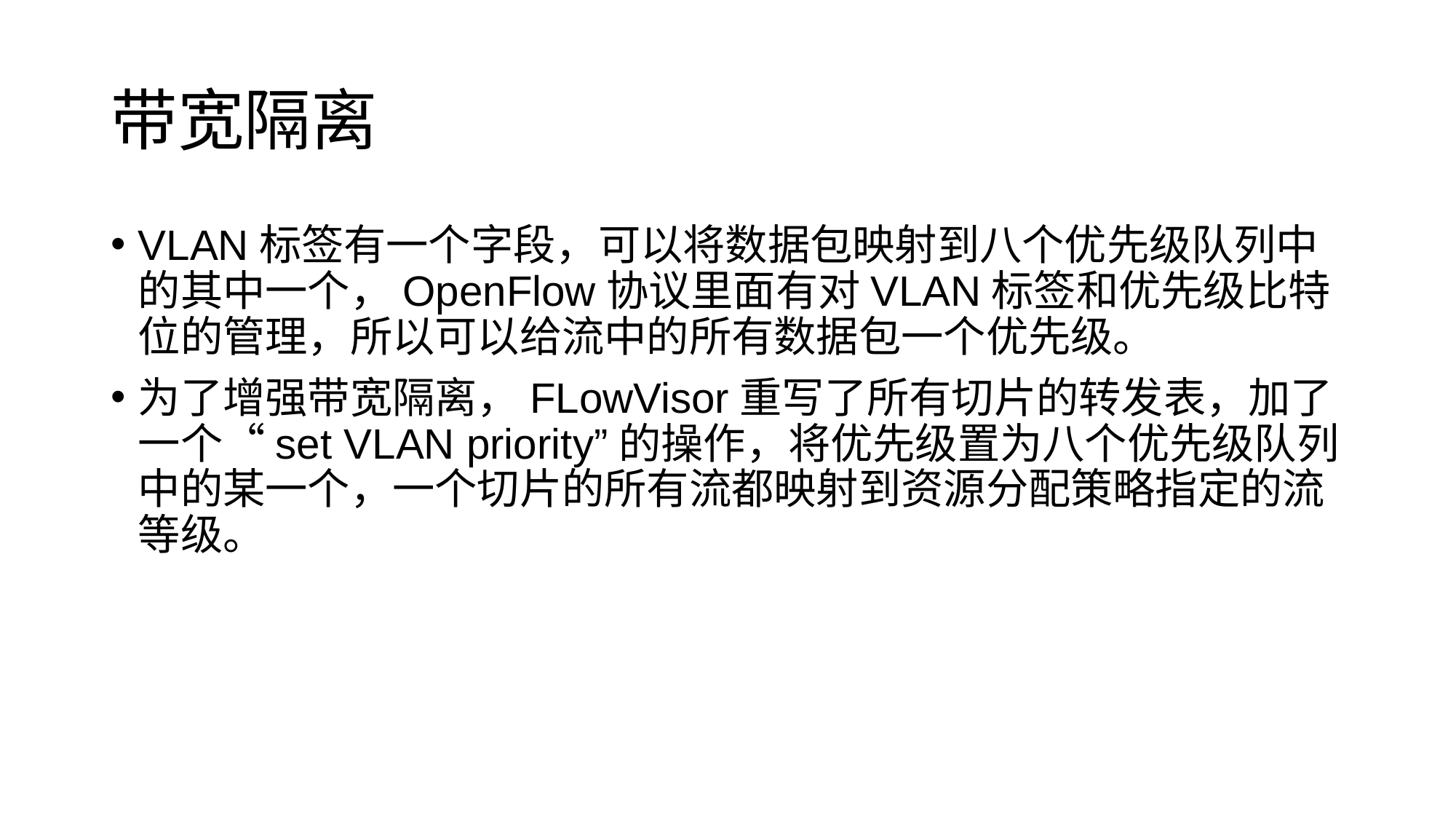

# 带宽隔离
VLAN标签有一个字段，可以将数据包映射到八个优先级队列中的其中一个，OpenFlow协议里面有对VLAN标签和优先级比特位的管理，所以可以给流中的所有数据包一个优先级。
为了增强带宽隔离，FLowVisor重写了所有切片的转发表，加了一个“set VLAN priority”的操作，将优先级置为八个优先级队列中的某一个，一个切片的所有流都映射到资源分配策略指定的流等级。